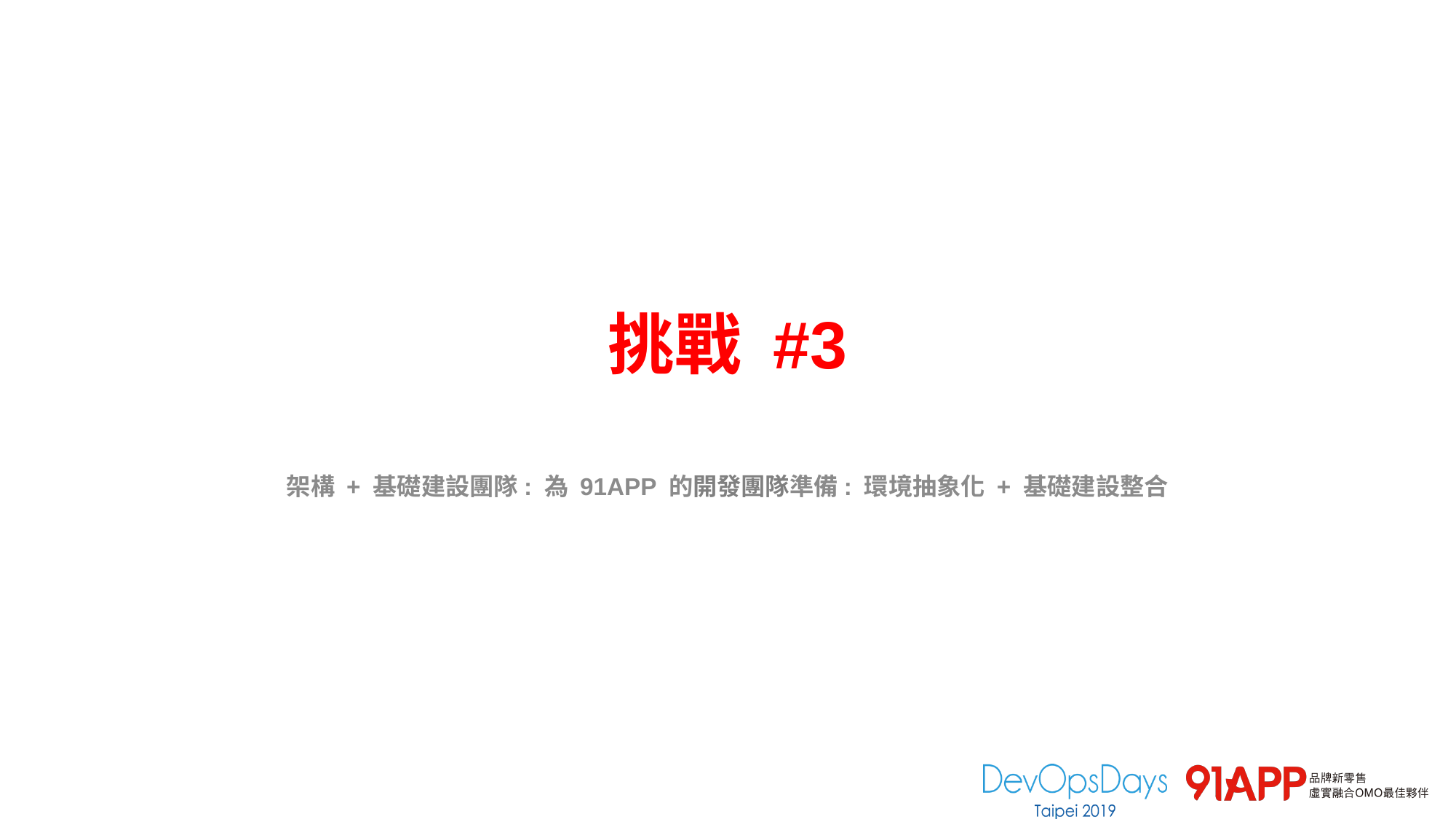

# 挑戰 #3
架構 + 基礎建設團隊: 為 91APP 的開發團隊準備: 環境抽象化 + 基礎建設整合